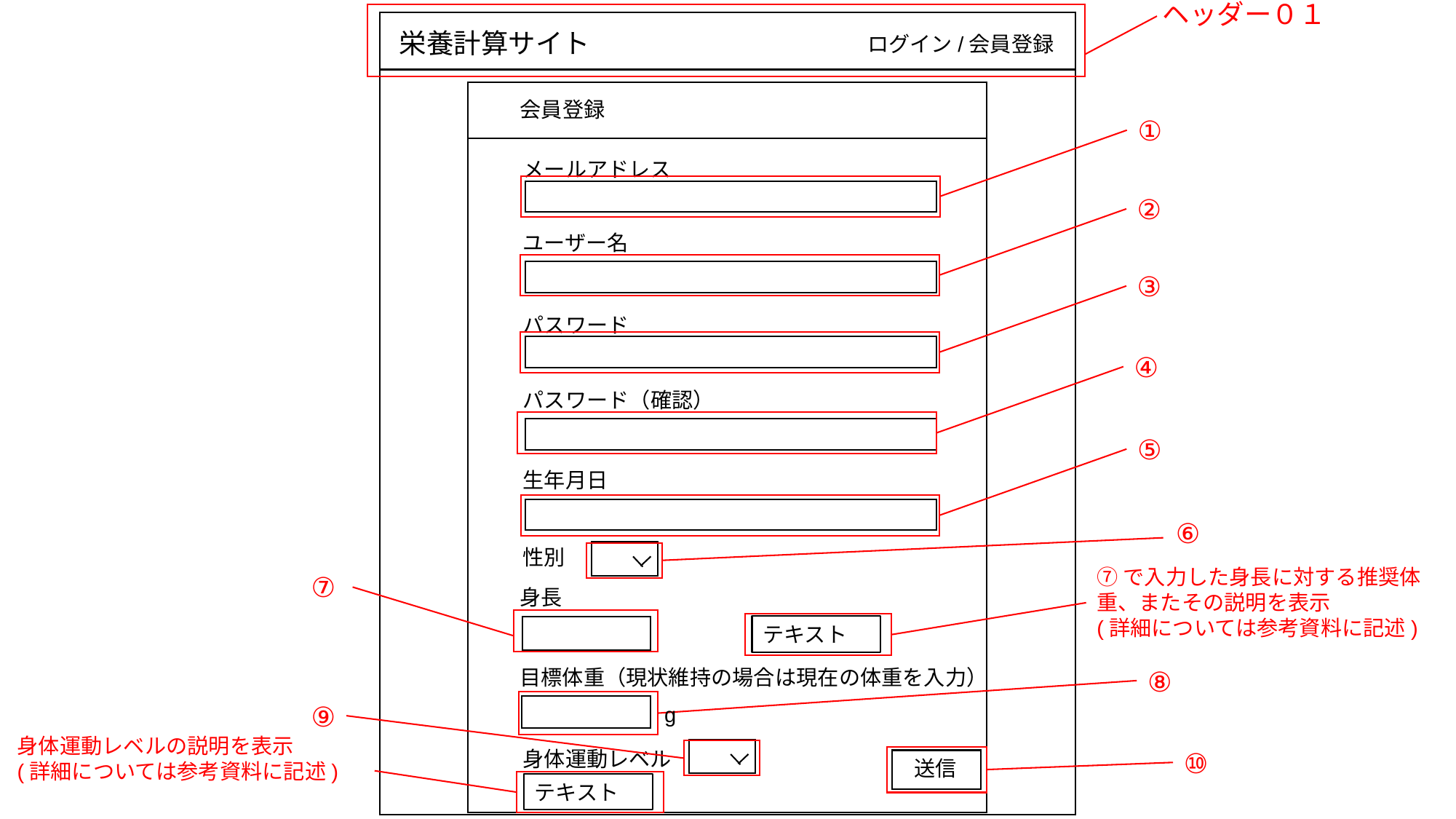

ヘッダー０１

栄養計算サイト
ログイン/会員登録

画面id
S-01-01

会員登録
①

メールアドレス

②

ユーザー名

③

パスワード

④

パスワード（確認）

⑤

生年月日

⑥

性別

⑦で入力した身長に対する推奨体重、またその説明を表示
(詳細については参考資料に記述)

テキスト
⑦

身長

目標体重（現状維持の場合は現在の体重を入力）
⑧

⑨

g

身体運動レベルの説明を表示
(詳細については参考資料に記述)

身体運動レベル
⑩

送信

テキスト